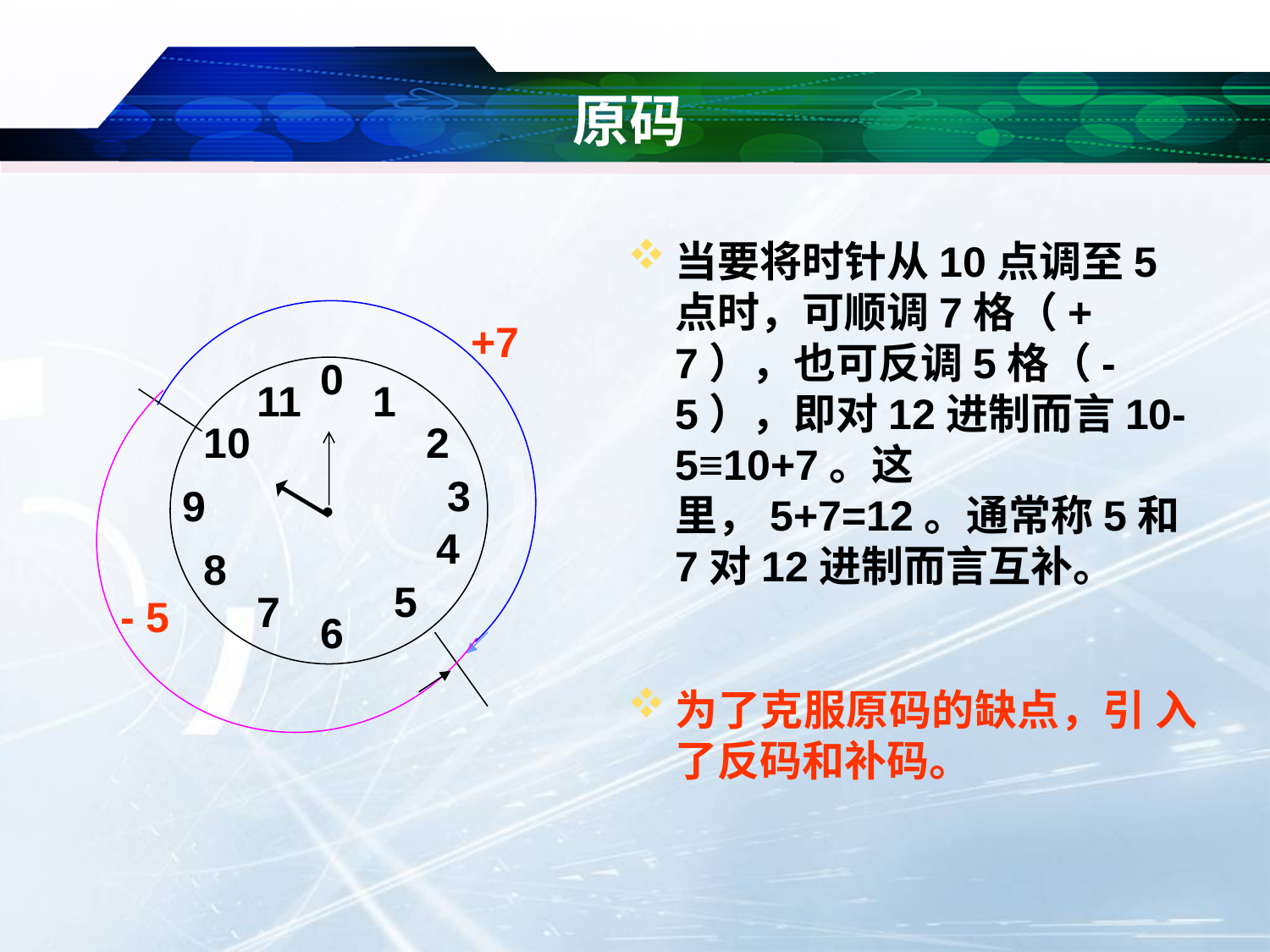

# 原码
当要将时针从10点调至5点时，可顺调7格（+7），也可反调5格（-5），即对12进制而言10-5≡10+7。这里，5+7=12。通常称5和7对12进制而言互补。

为了克服原码的缺点，引 入了反码和补码。

  +7

0

11
1
10
2

·
9

4
8
5
7
6
3

 - 5